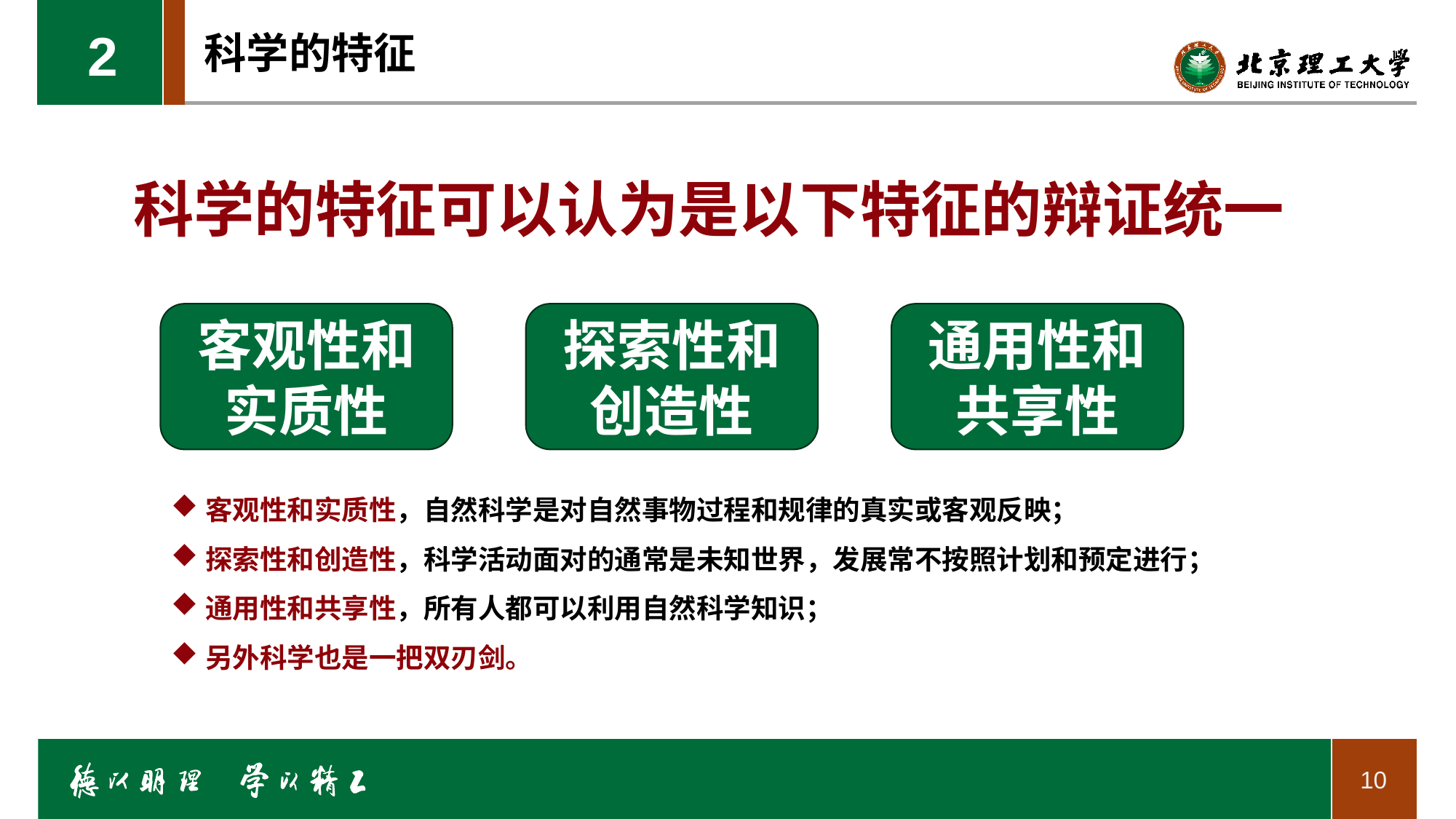

2
# 科学的特征
科学的特征可以认为是以下特征的辩证统一
探索性和创造性
通用性和共享性
客观性和实质性
客观性和实质性，自然科学是对自然事物过程和规律的真实或客观反映；
探索性和创造性，科学活动面对的通常是未知世界，发展常不按照计划和预定进行；
通用性和共享性，所有人都可以利用自然科学知识；
另外科学也是一把双刃剑。